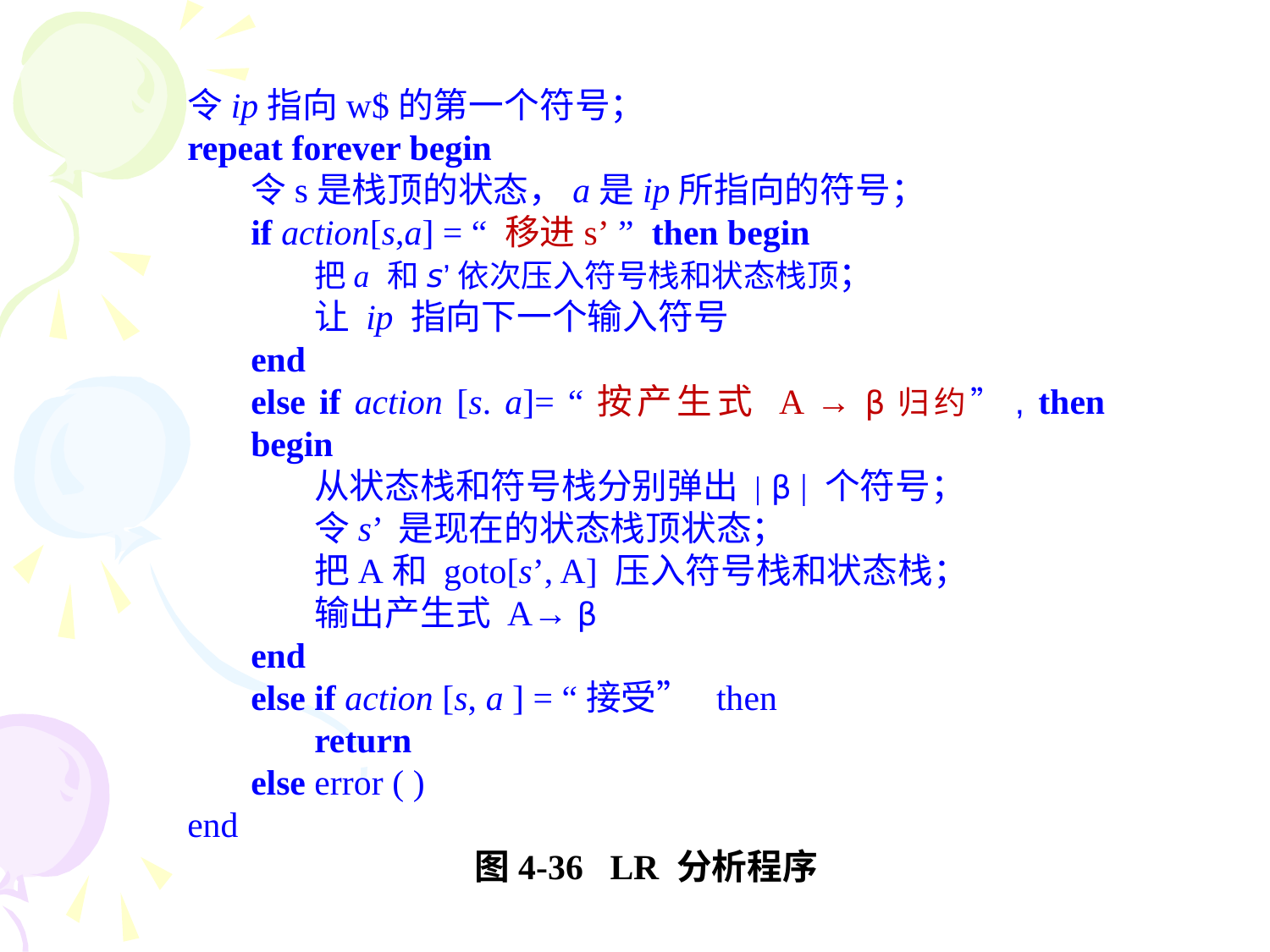

令ip指向w$的第一个符号；
repeat forever begin
令s是栈顶的状态，a是ip所指向的符号；
if action[s,a] = “ 移进s’ ”  then begin
把a 和s’依次压入符号栈和状态栈顶；
让 ip 指向下一个输入符号
end
else if action [s. a]= “按产生式 A → β归约”, then begin
从状态栈和符号栈分别弹出 | β | 个符号；
令s’ 是现在的状态栈顶状态；
把A和 goto[s’, A] 压入符号栈和状态栈；
输出产生式 A→ β
end
else if action [s, a ] = “接受”  then
return
else error ( )
end
图4-36   LR 分析程序
130